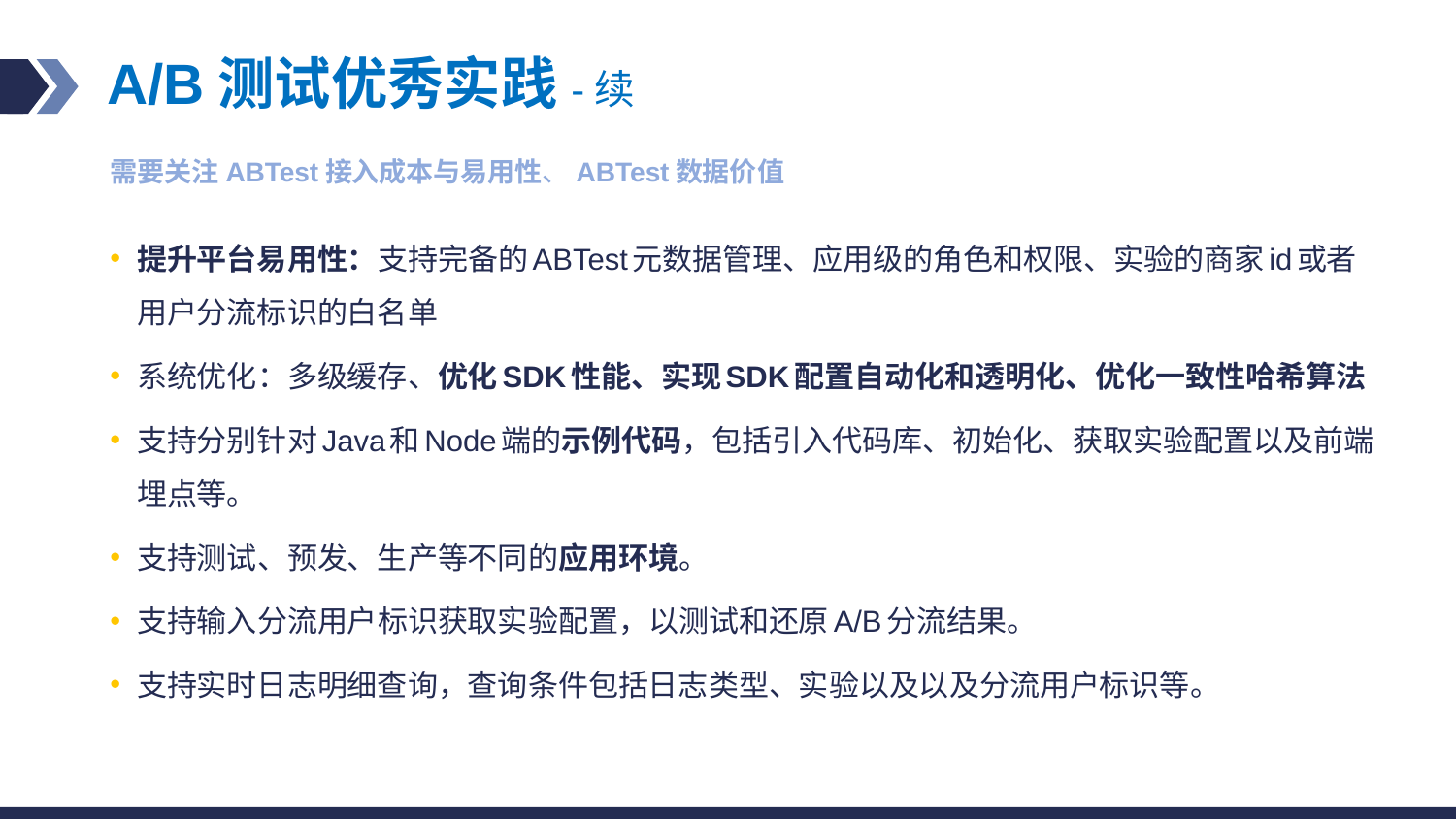

# A/B测试优秀实践-续
需要关注ABTest接入成本与易用性、ABTest数据价值
提升平台易用性：支持完备的ABTest元数据管理、应用级的角色和权限、实验的商家id或者用户分流标识的白名单
系统优化：多级缓存、优化SDK性能、实现SDK配置自动化和透明化、优化一致性哈希算法
支持分别针对Java和Node端的示例代码，包括引入代码库、初始化、获取实验配置以及前端埋点等。
支持测试、预发、生产等不同的应用环境。
支持输入分流用户标识获取实验配置，以测试和还原A/B分流结果。
支持实时日志明细查询，查询条件包括日志类型、实验以及以及分流用户标识等。